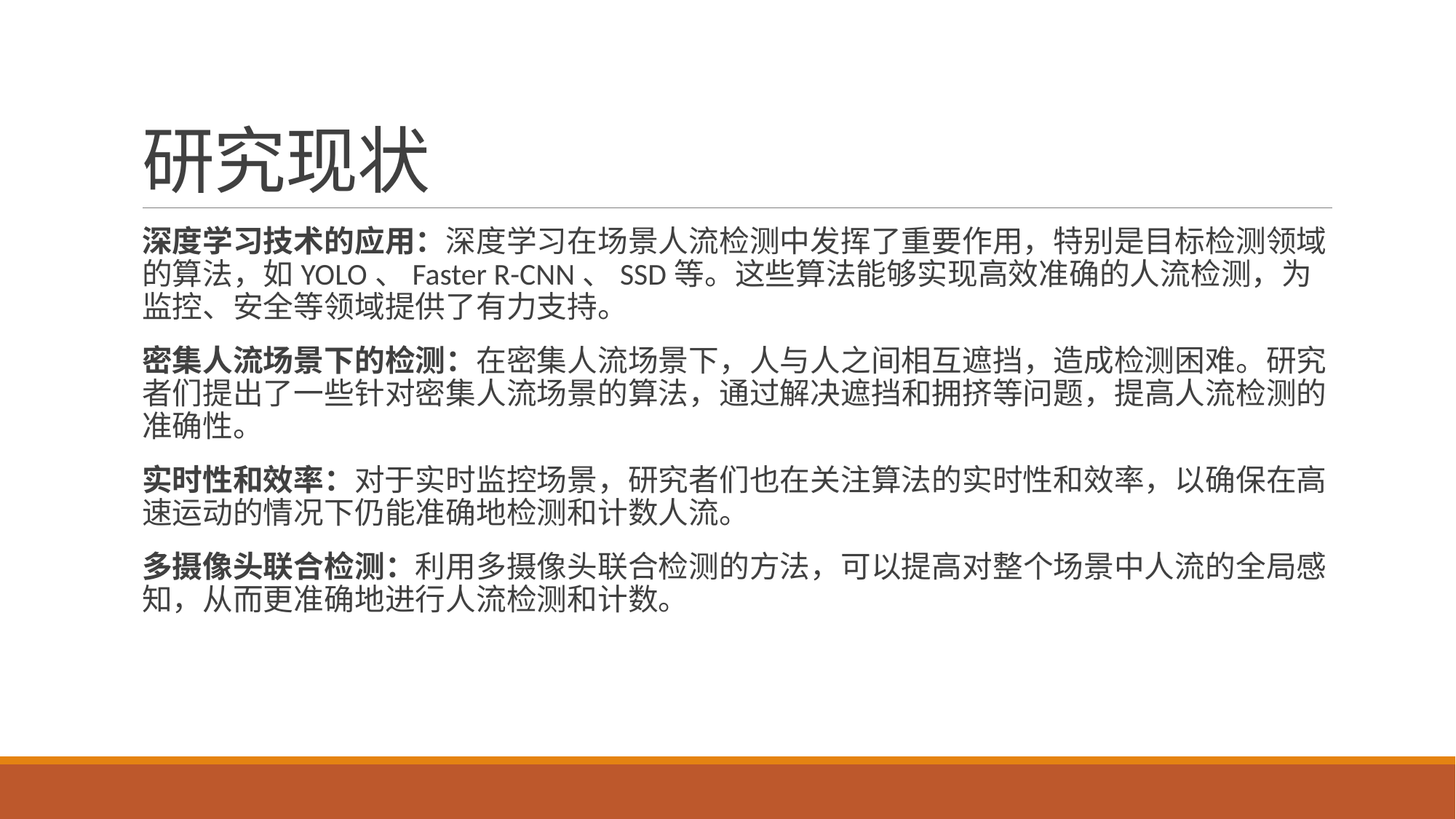

# 研究现状
深度学习技术的应用：深度学习在场景人流检测中发挥了重要作用，特别是目标检测领域的算法，如YOLO、Faster R-CNN、SSD等。这些算法能够实现高效准确的人流检测，为监控、安全等领域提供了有力支持。
密集人流场景下的检测：在密集人流场景下，人与人之间相互遮挡，造成检测困难。研究者们提出了一些针对密集人流场景的算法，通过解决遮挡和拥挤等问题，提高人流检测的准确性。
实时性和效率：对于实时监控场景，研究者们也在关注算法的实时性和效率，以确保在高速运动的情况下仍能准确地检测和计数人流。
多摄像头联合检测：利用多摄像头联合检测的方法，可以提高对整个场景中人流的全局感知，从而更准确地进行人流检测和计数。